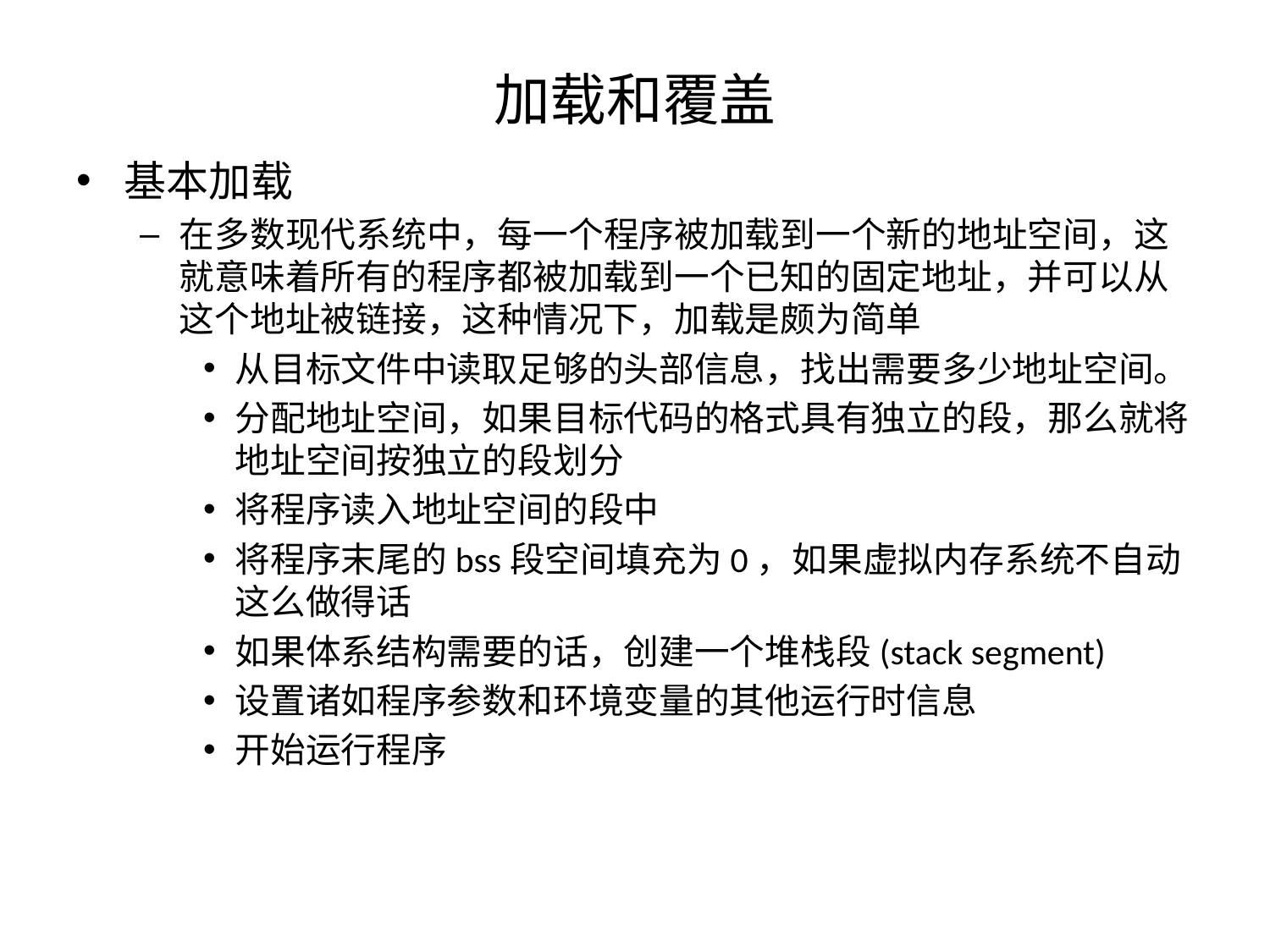

# 加载和覆盖
基本加载
在多数现代系统中，每一个程序被加载到一个新的地址空间，这就意味着所有的程序都被加载到一个已知的固定地址，并可以从这个地址被链接，这种情况下，加载是颇为简单
从目标文件中读取足够的头部信息，找出需要多少地址空间。
分配地址空间，如果目标代码的格式具有独立的段，那么就将地址空间按独立的段划分
将程序读入地址空间的段中
将程序末尾的bss段空间填充为0，如果虚拟内存系统不自动这么做得话
如果体系结构需要的话，创建一个堆栈段(stack segment)
设置诸如程序参数和环境变量的其他运行时信息
开始运行程序